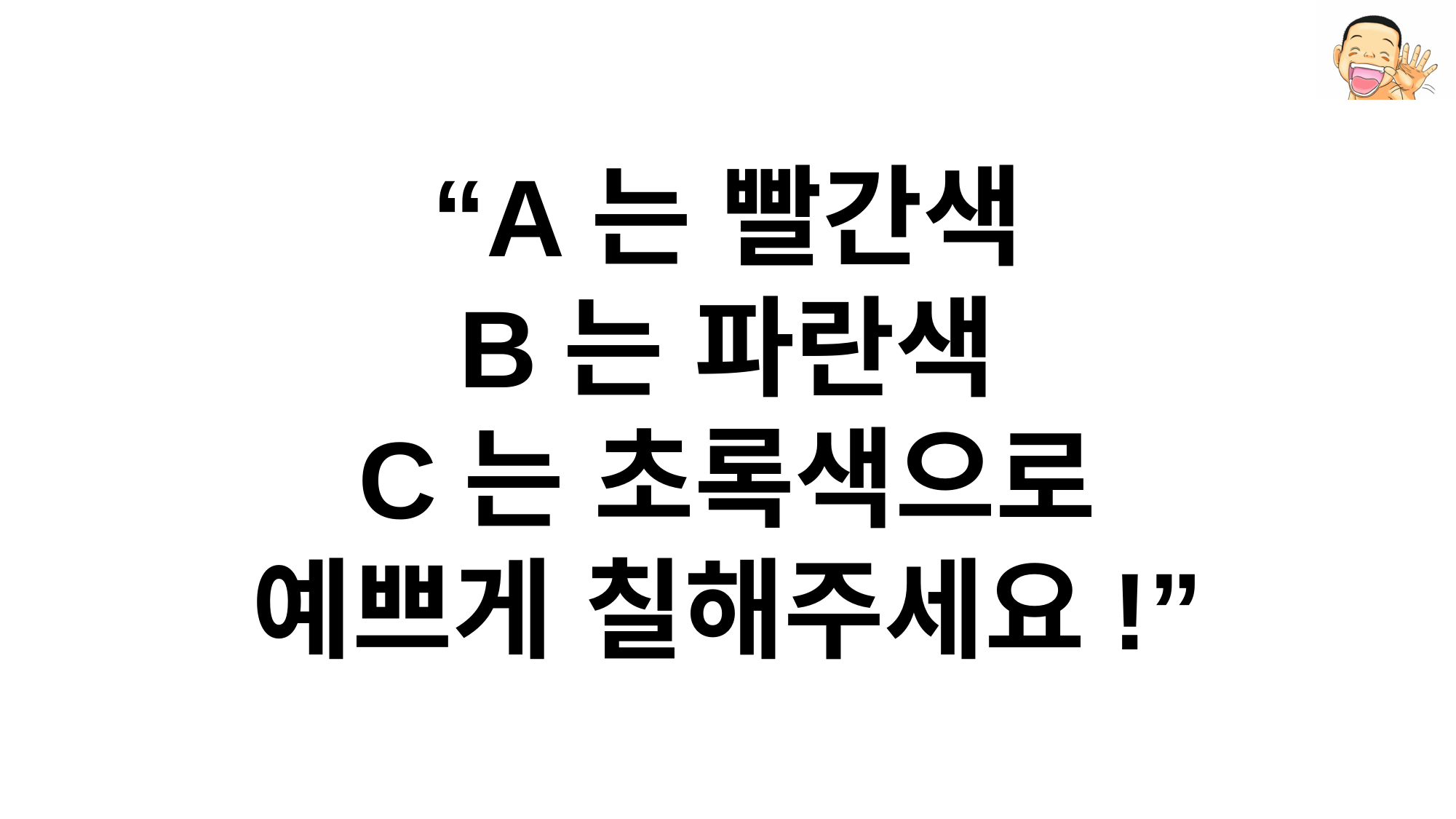

# “A는 빨간색 B는 파란색 C는 초록색으로 예쁘게 칠해주세요!”